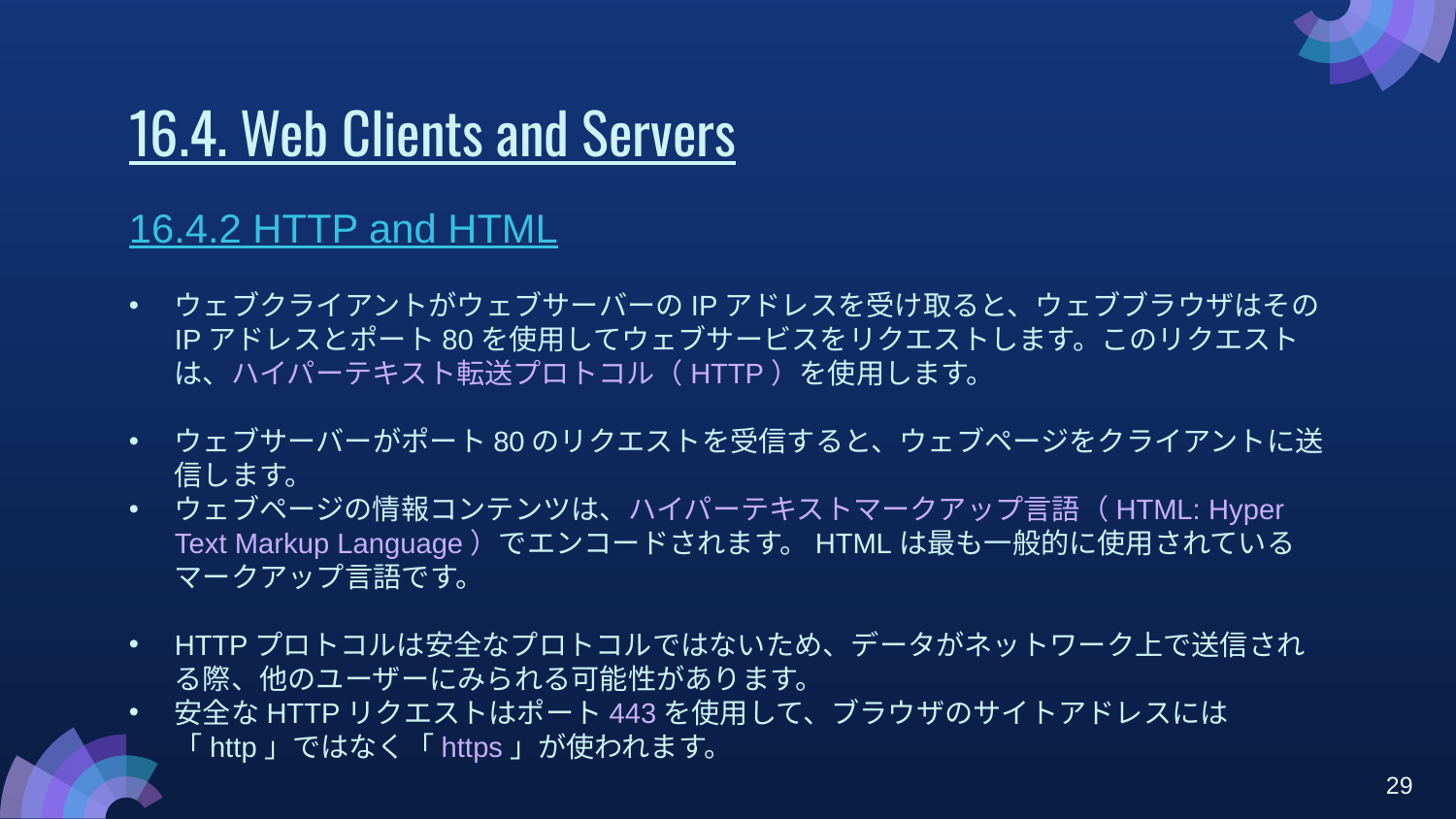

# 16.4. Web Clients and Servers
16.4.2 HTTP and HTML
ウェブクライアントがウェブサーバーのIPアドレスを受け取ると、ウェブブラウザはそのIPアドレスとポート80を使用してウェブサービスをリクエストします。このリクエストは、ハイパーテキスト転送プロトコル（HTTP）を使用します。

ウェブサーバーがポート80のリクエストを受信すると、ウェブページをクライアントに送信します。
ウェブページの情報コンテンツは、ハイパーテキストマークアップ言語（HTML: Hyper Text Markup Language）でエンコードされます。HTMLは最も一般的に使用されているマークアップ言語です。

HTTPプロトコルは安全なプロトコルではないため、データがネットワーク上で送信される際、他のユーザーにみられる可能性があります。
安全なHTTPリクエストはポート443を使用して、ブラウザのサイトアドレスには「http」ではなく「https」が使われます。
29